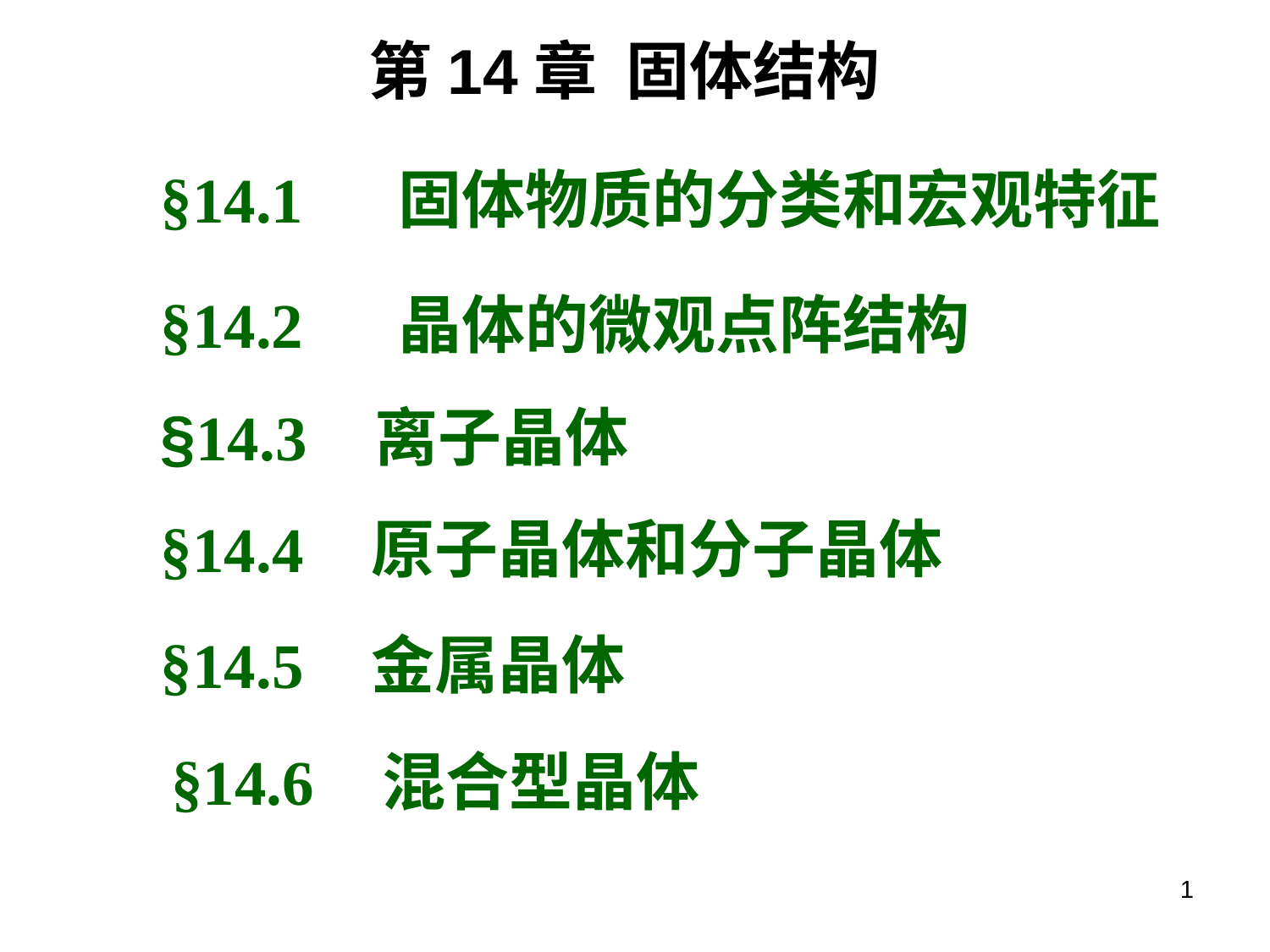

# 第14章  固体结构
§14.1     固体物质的分类和宏观特征
§14.2     晶体的微观点阵结构
§14.3   离子晶体
§14.4   原子晶体和分子晶体
§14.5   金属晶体
§14.6   混合型晶体
1